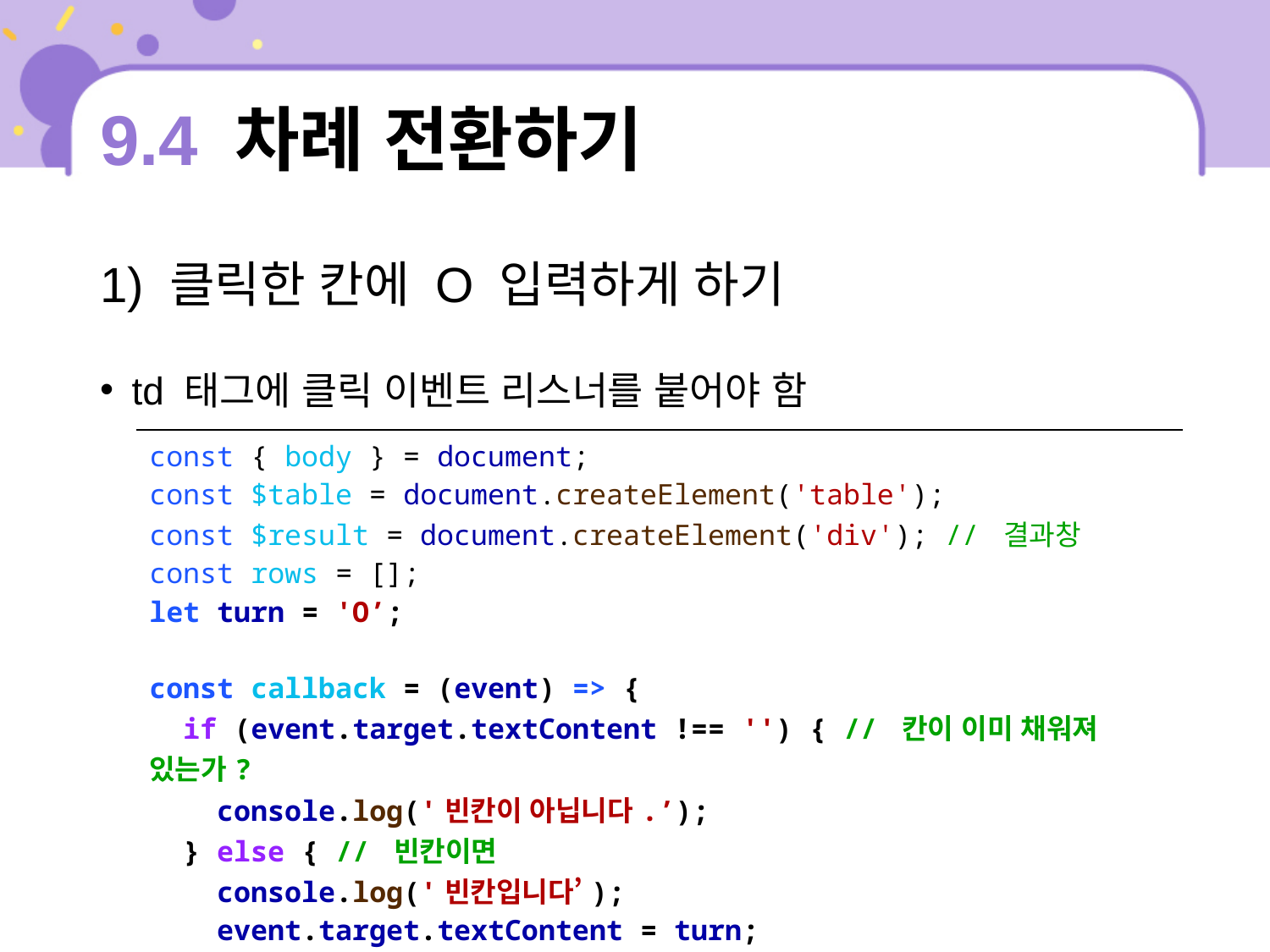

# 9.4 차례 전환하기
1) 클릭한 칸에 O 입력하게 하기
td 태그에 클릭 이벤트 리스너를 붙어야 함
| const { body } = document; const $table = document.createElement('table'); const $result = document.createElement('div'); // 결과창 const rows = []; let turn = 'O’; const callback = (event) => { if (event.target.textContent !== '') { // 칸이 이미 채워져 있는가? console.log('빈칸이 아닙니다.’); } else { // 빈칸이면 console.log('빈칸입니다’); event.target.textContent = turn; } }; |
| --- |